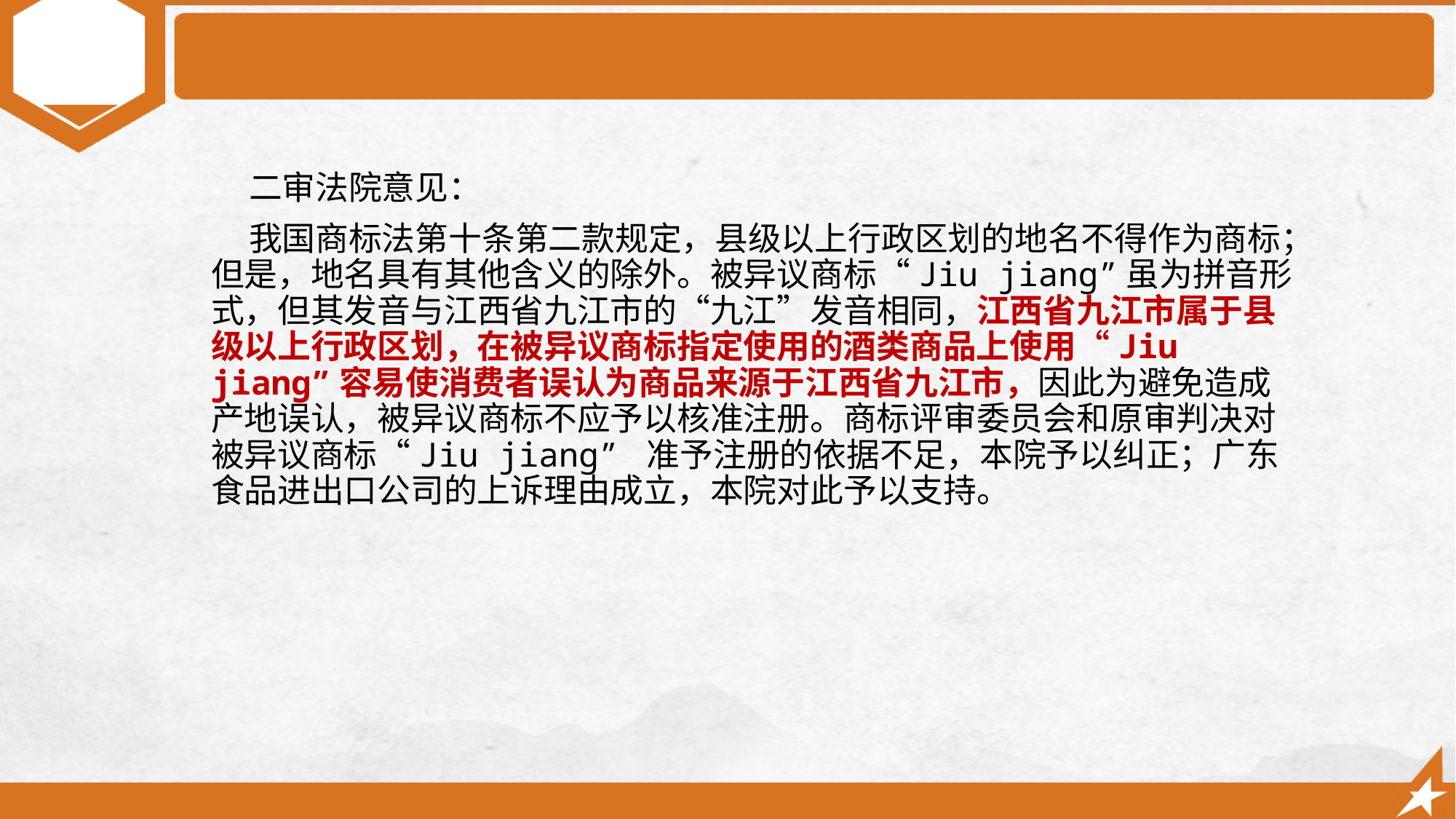

二审法院意见：
    我国商标法第十条第二款规定，县级以上行政区划的地名不得作为商标；但是，地名具有其他含义的除外。被异议商标“Jiu jiang”虽为拼音形式，但其发音与江西省九江市的“九江”发音相同，江西省九江市属于县级以上行政区划，在被异议商标指定使用的酒类商品上使用“Jiu jiang”容易使消费者误认为商品来源于江西省九江市，因此为避免造成产地误认，被异议商标不应予以核准注册。商标评审委员会和原审判决对被异议商标“Jiu jiang” 准予注册的依据不足，本院予以纠正；广东食品进出口公司的上诉理由成立，本院对此予以支持。